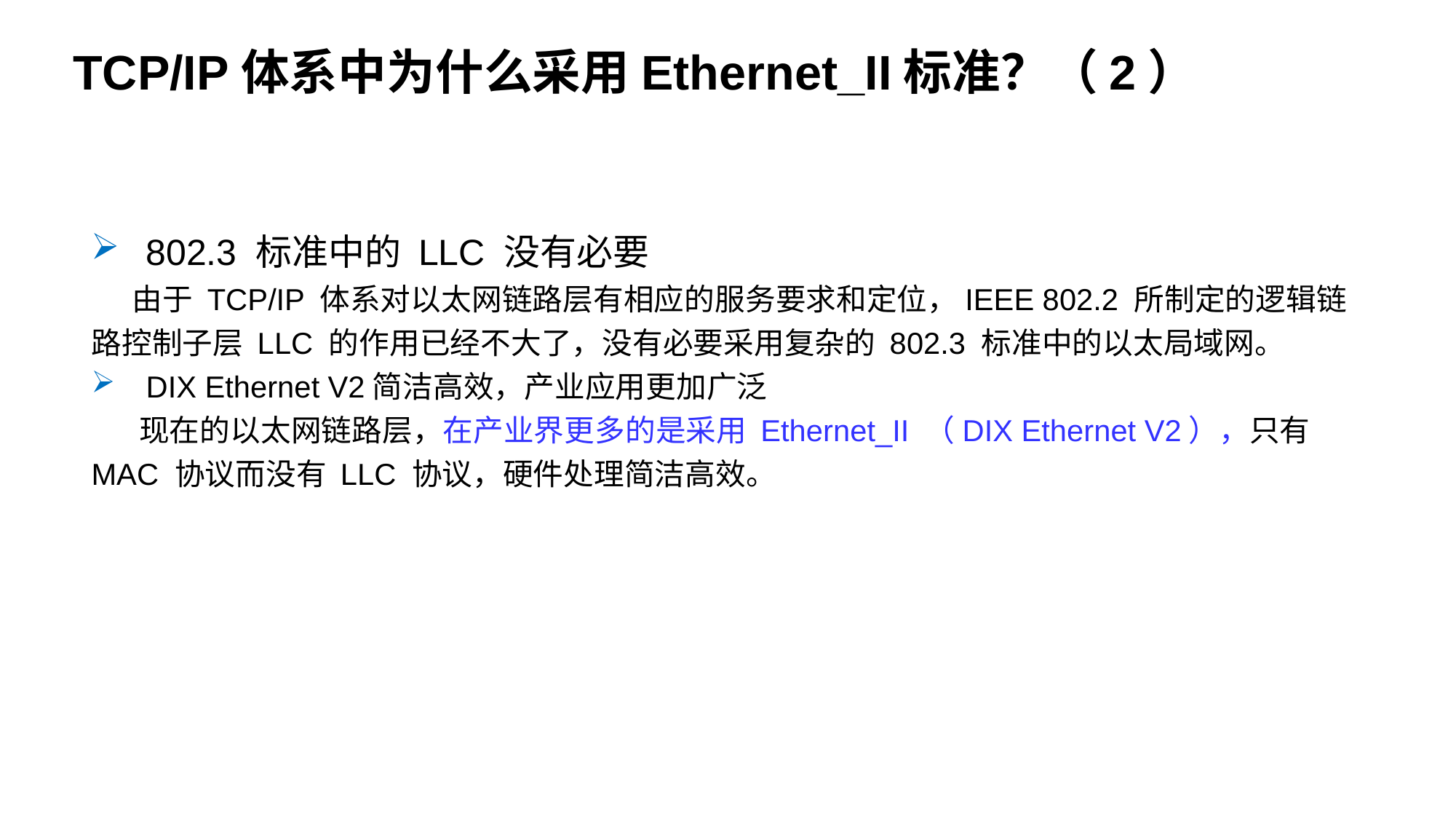

TCP/IP体系中为什么采用Ethernet_II标准？（2）
802.3 标准中的 LLC 没有必要
     由于 TCP/IP 体系对以太网链路层有相应的服务要求和定位，IEEE 802.2 所制定的逻辑链路控制子层 LLC 的作用已经不大了，没有必要采用复杂的 802.3 标准中的以太局域网。
DIX Ethernet V2简洁高效，产业应用更加广泛
      现在的以太网链路层，在产业界更多的是采用 Ethernet_II （DIX Ethernet V2），只有MAC 协议而没有 LLC 协议，硬件处理简洁高效。